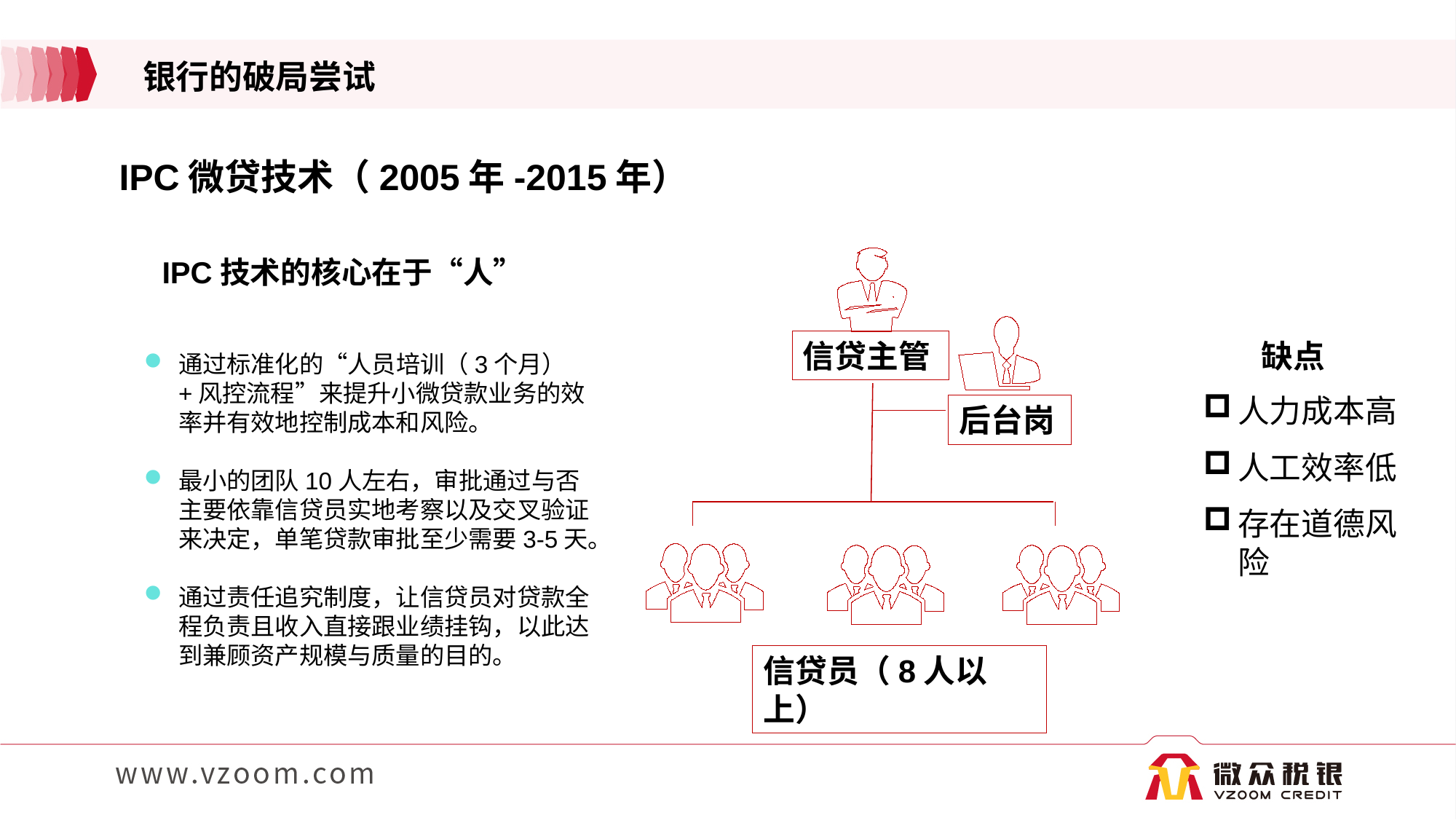

银行的破局尝试

IPC微贷技术（2005年-2015年）
IPC技术的核心在于“人”

信贷主管

后台岗

信贷员（8人以上）
缺点
通过标准化的“人员培训（3个月）+风控流程”来提升小微贷款业务的效率并有效地控制成本和风险。

最小的团队10人左右，审批通过与否主要依靠信贷员实地考察以及交叉验证来决定，单笔贷款审批至少需要3-5天。

通过责任追究制度，让信贷员对贷款全程负责且收入直接跟业绩挂钩，以此达到兼顾资产规模与质量的目的。
人力成本高
人工效率低
存在道德风险